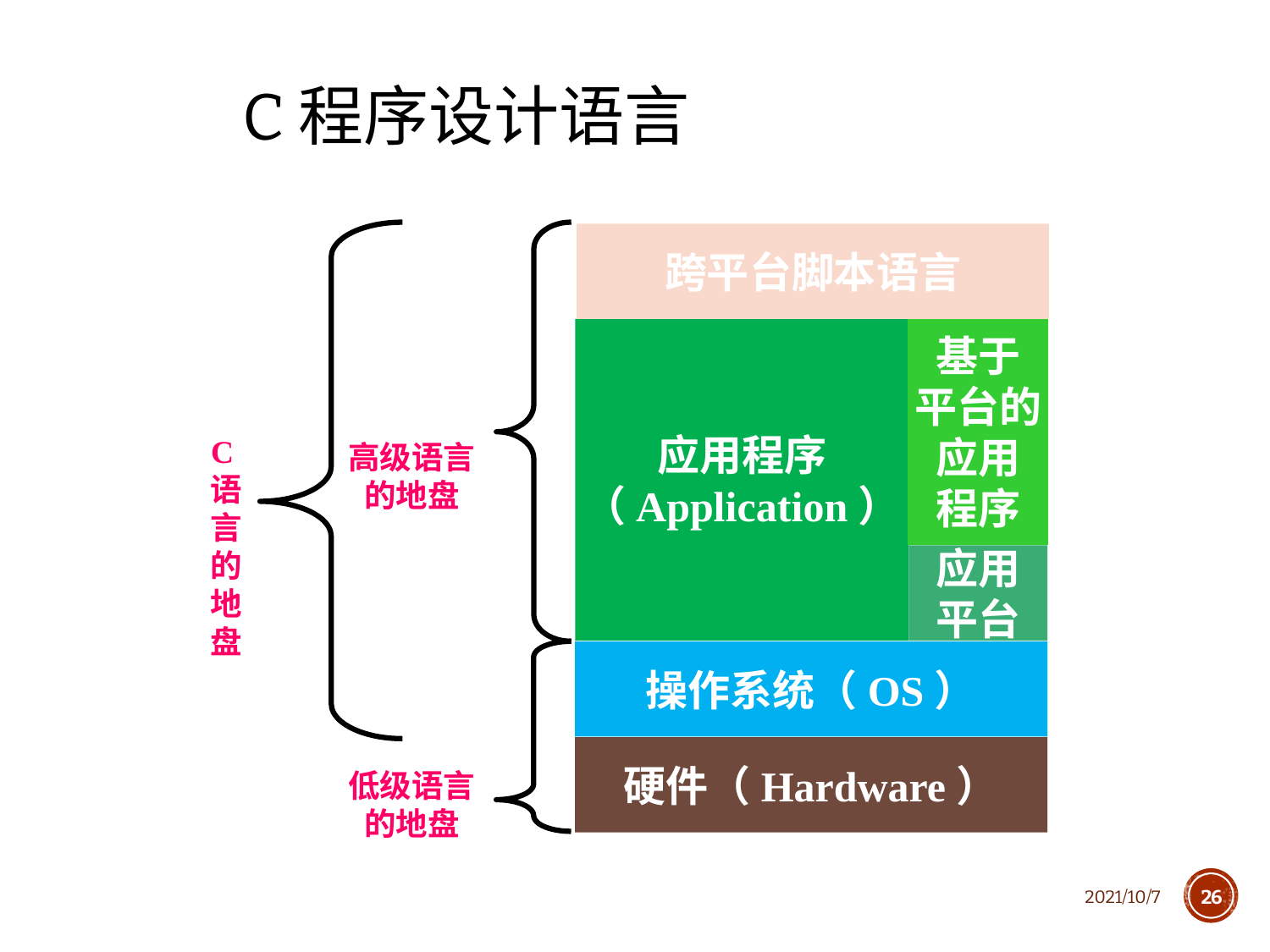

# C程序设计语言

跨平台脚本语言
应用程序
（Application）
基于
平台的
应用
程序
C语言的地盘
高级语言的地盘
应用
平台
操作系统（OS）

硬件（Hardware）
低级语言的地盘
2021/10/7
26